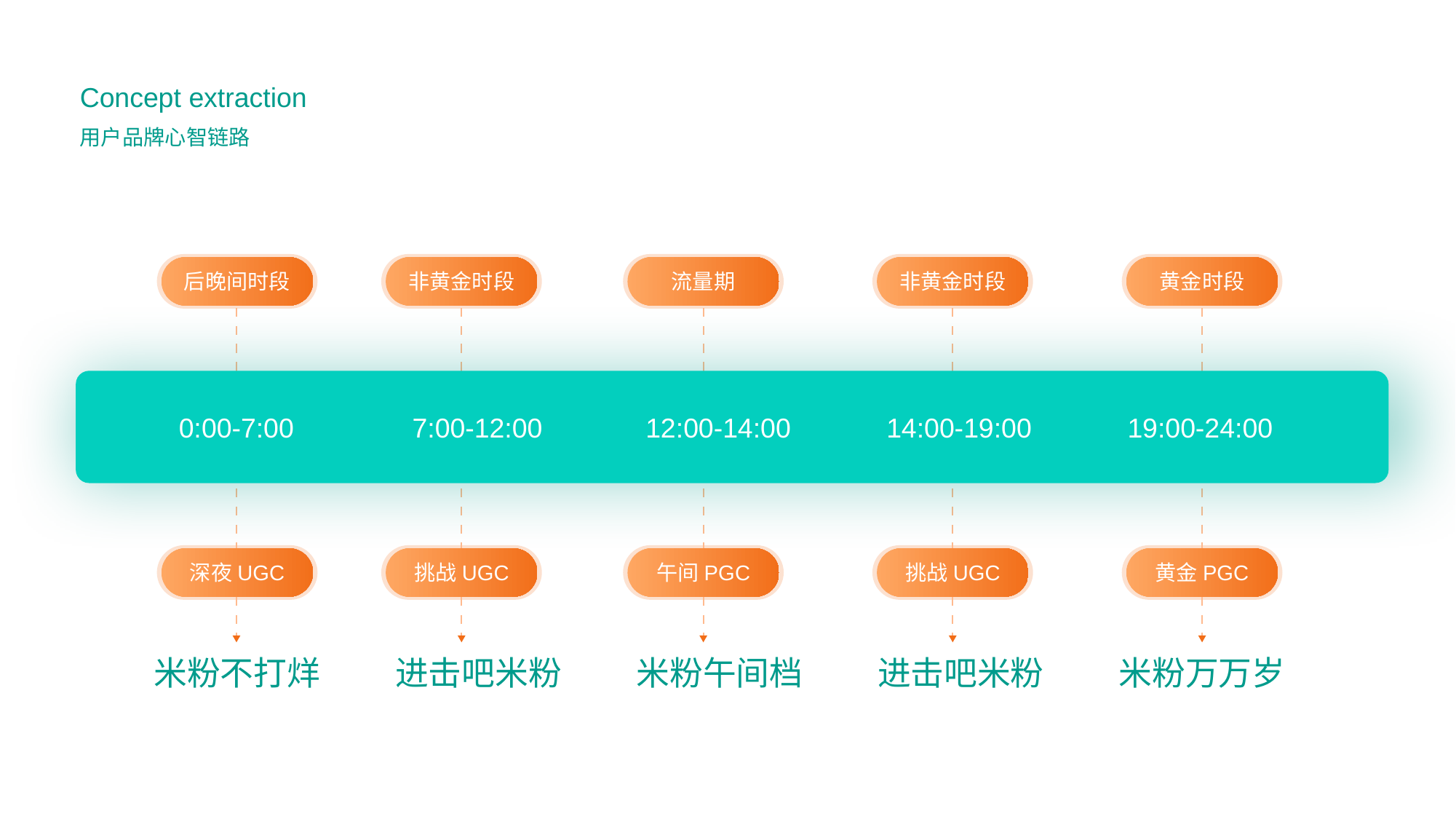

Concept extraction
用户品牌心智链路

后晚间时段
非黄金时段
流量期
非黄金时段
黄金时段

0:00-7:00
7:00-12:00
12:00-14:00
14:00-19:00
19:00-24:00

深夜UGC
挑战UGC
午间PGC
挑战UGC
黄金PGC

米粉不打烊
进击吧米粉
米粉午间档
进击吧米粉
米粉万万岁